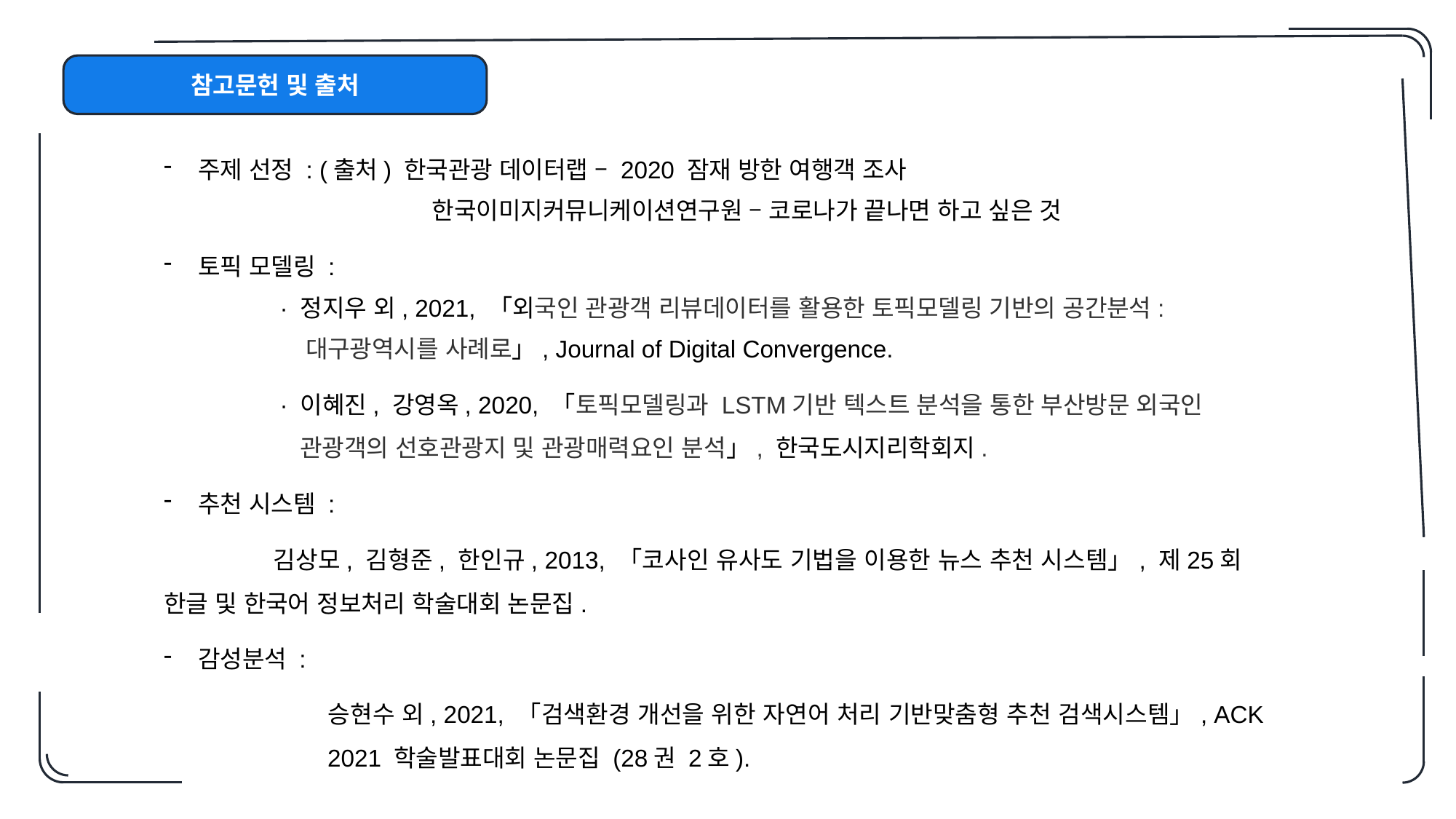

참고문헌 및 출처
주제 선정 : (출처) 한국관광 데이터랩 – 2020 잠재 방한 여행객 조사
                                       한국이미지커뮤니케이션연구원 – 코로나가 끝나면 하고 싶은 것
토픽 모델링 :
	 · 정지우 외, 2021, 「외국인 관광객 리뷰데이터를 활용한 토픽모델링 기반의 공간분석:
	    대구광역시를 사례로」, Journal of Digital Convergence.
	 · 이혜진, 강영옥, 2020, 「토픽모델링과 LSTM기반 텍스트 분석을 통한 부산방문 외국인                  	    관광객의 선호관광지 및 관광매력요인 분석」, 한국도시지리학회지.
추천 시스템 :
	김상모, 김형준, 한인규, 2013, 「코사인 유사도 기법을 이용한 뉴스 추천 시스템」, 제25회 	한글 및 한국어 정보처리 학술대회 논문집.
감성분석 :
	승현수 외, 2021, 「검색환경 개선을 위한 자연어 처리 기반맞춤형 추천 검색시스템」, ACK 	2021 학술발표대회 논문집 (28권 2호).